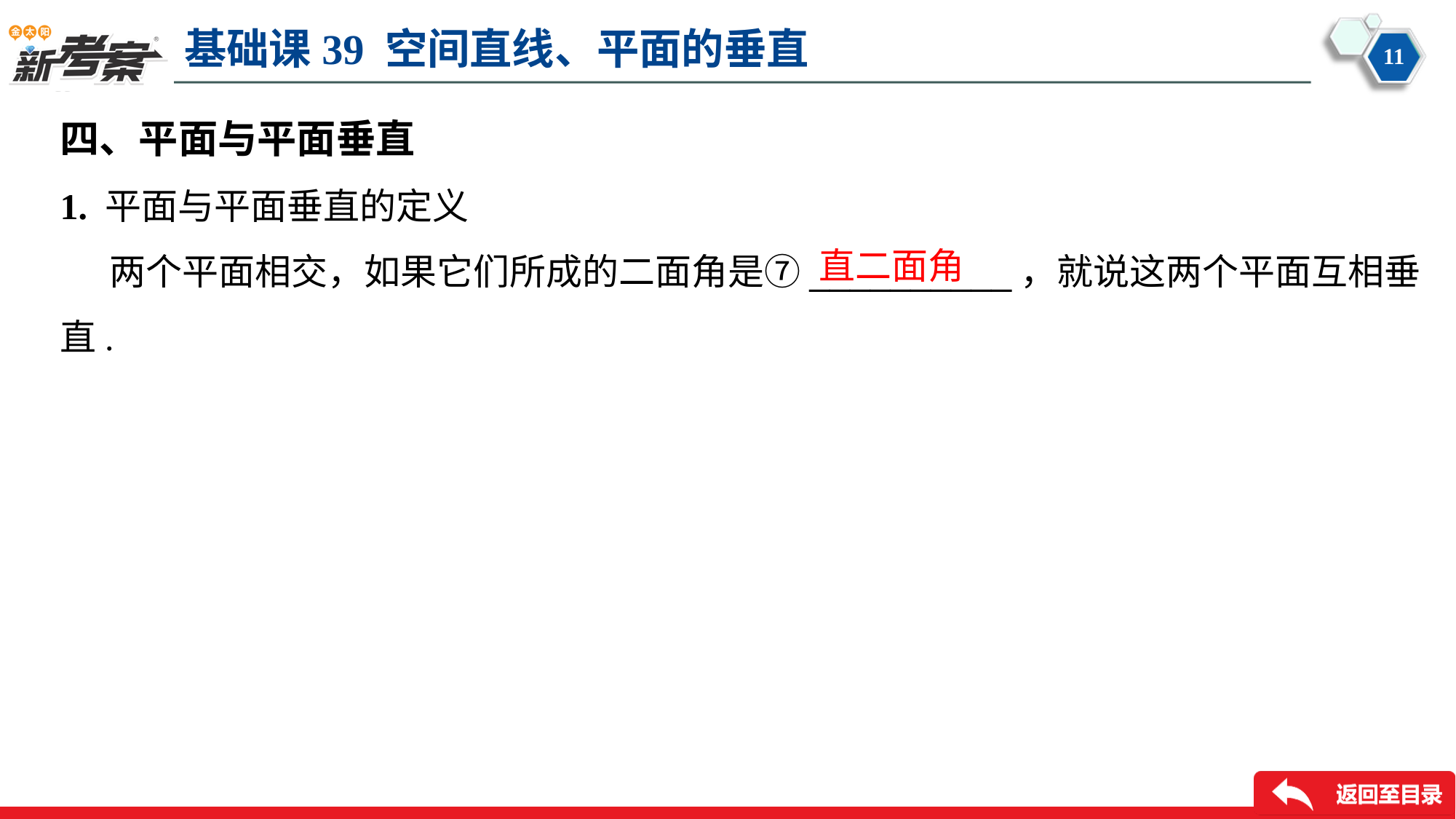

四、平面与平面垂直
1. 平面与平面垂直的定义
     两个平面相交，如果它们所成的二面角是⑦__________，就说这两个平面互相垂直.
直二面角